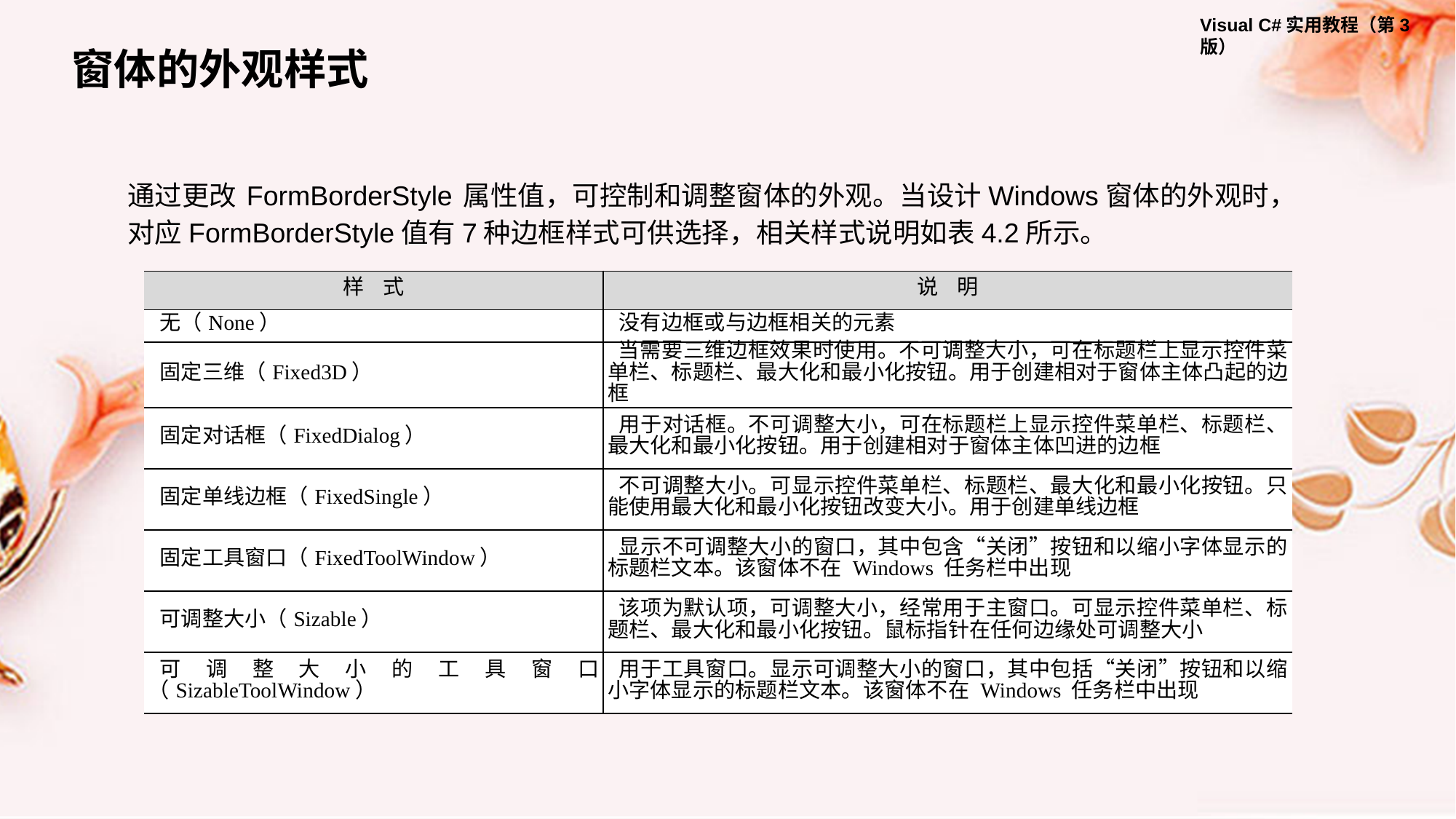

窗体的外观样式
通过更改 FormBorderStyle 属性值，可控制和调整窗体的外观。当设计Windows窗体的外观时，对应FormBorderStyle值有7种边框样式可供选择，相关样式说明如表4.2所示。
| 样 式 | 说 明 |
| --- | --- |
| 无（None） | 没有边框或与边框相关的元素 |
| 固定三维（Fixed3D） | 当需要三维边框效果时使用。不可调整大小，可在标题栏上显示控件菜单栏、标题栏、最大化和最小化按钮。用于创建相对于窗体主体凸起的边框 |
| 固定对话框（FixedDialog） | 用于对话框。不可调整大小，可在标题栏上显示控件菜单栏、标题栏、最大化和最小化按钮。用于创建相对于窗体主体凹进的边框 |
| 固定单线边框（FixedSingle） | 不可调整大小。可显示控件菜单栏、标题栏、最大化和最小化按钮。只能使用最大化和最小化按钮改变大小。用于创建单线边框 |
| 固定工具窗口（FixedToolWindow） | 显示不可调整大小的窗口，其中包含“关闭”按钮和以缩小字体显示的标题栏文本。该窗体不在 Windows 任务栏中出现 |
| 可调整大小（Sizable） | 该项为默认项，可调整大小，经常用于主窗口。可显示控件菜单栏、标题栏、最大化和最小化按钮。鼠标指针在任何边缘处可调整大小 |
| 可调整大小的工具窗口（SizableToolWindow） | 用于工具窗口。显示可调整大小的窗口，其中包括“关闭”按钮和以缩小字体显示的标题栏文本。该窗体不在 Windows 任务栏中出现 |